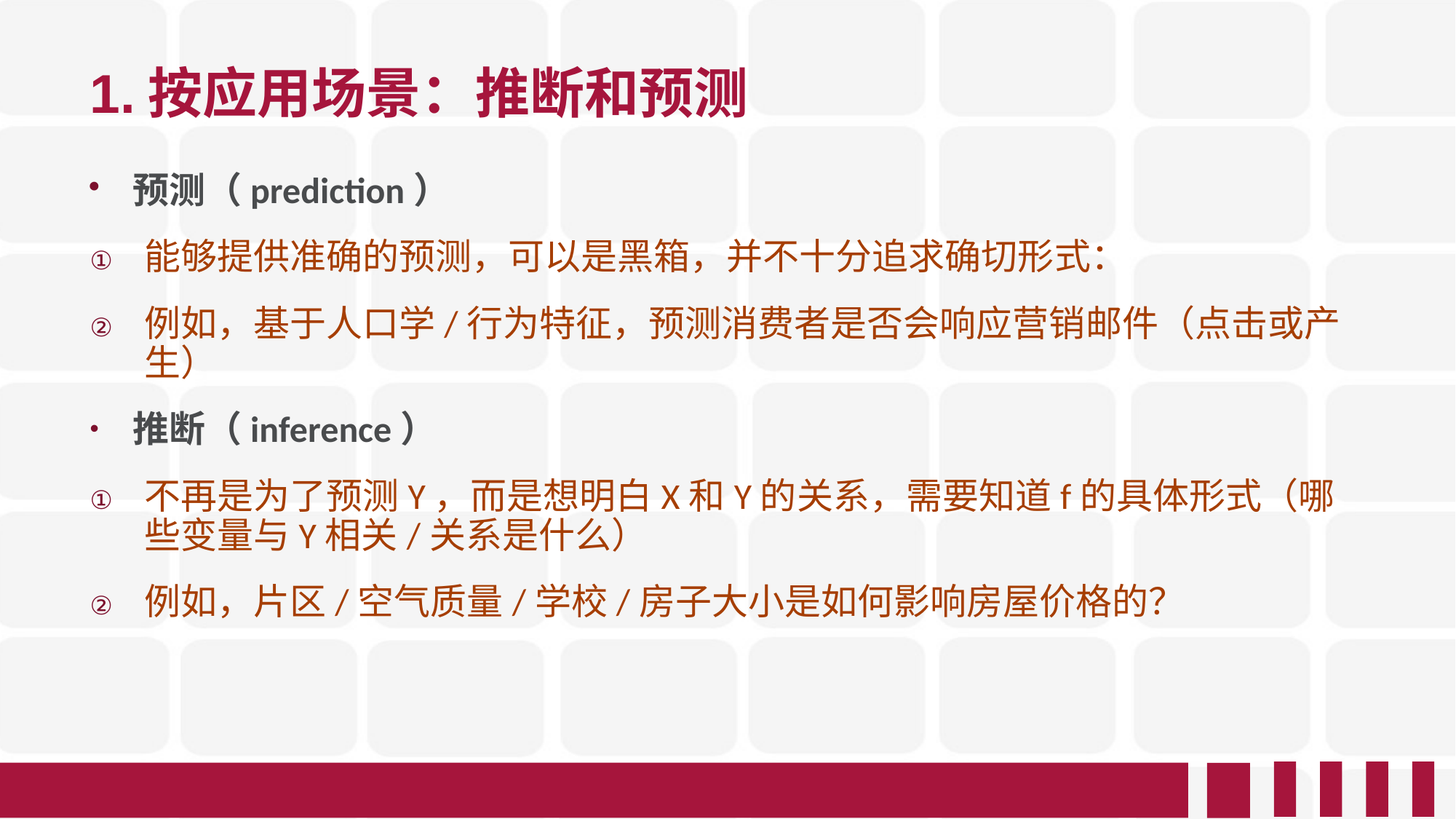

# 1.按应用场景：推断和预测
预测（prediction）
能够提供准确的预测，可以是黑箱，并不十分追求确切形式：
例如，基于人口学/行为特征，预测消费者是否会响应营销邮件（点击或产生）
推断（inference）
不再是为了预测Y，而是想明白X和Y的关系，需要知道f的具体形式（哪些变量与Y相关/关系是什么）
例如，片区/空气质量/学校/房子大小是如何影响房屋价格的？